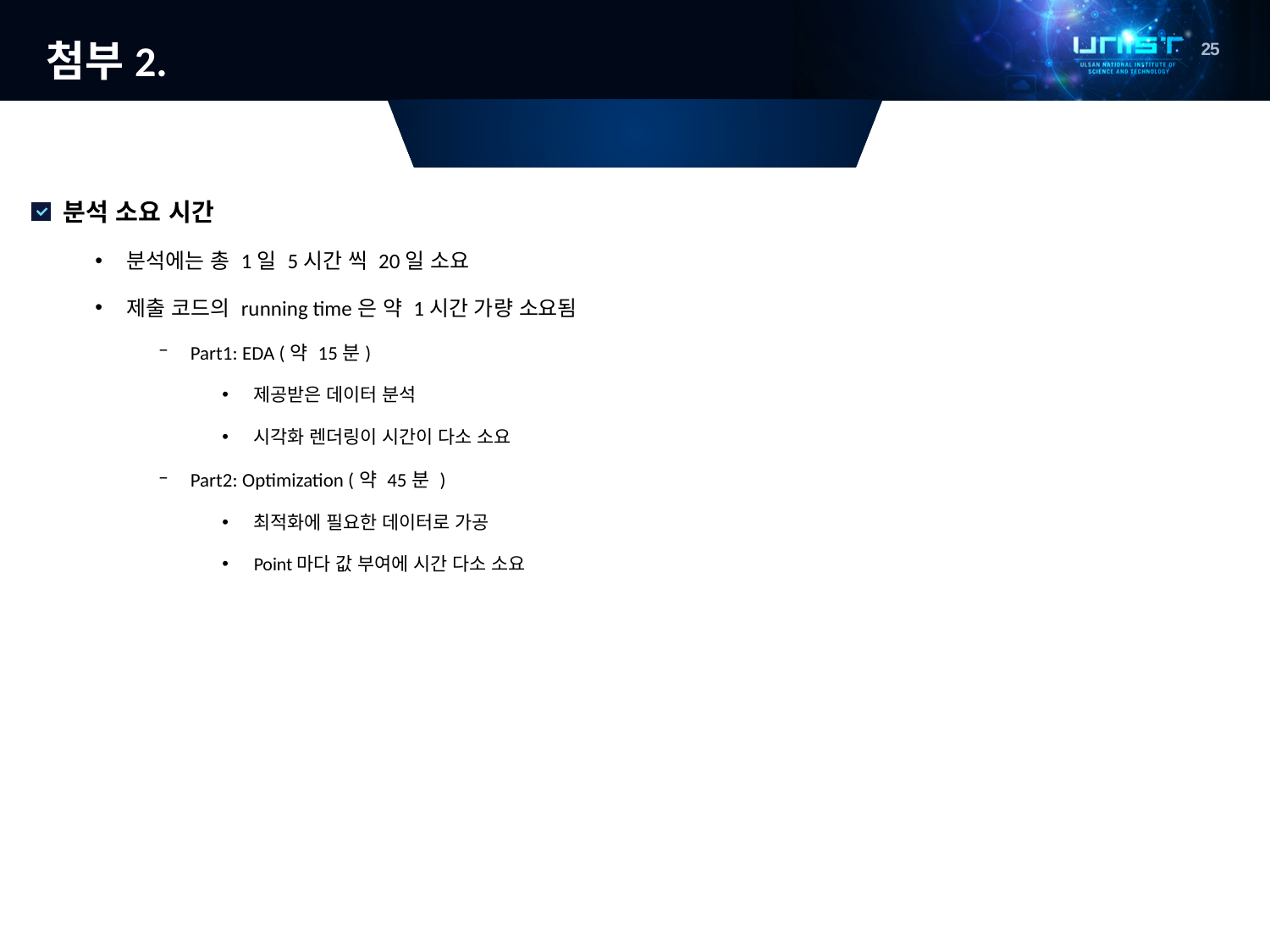

# 첨부2.
분석 소요 시간
분석 소요 시간
분석에는 총 1일 5시간 씩 20일 소요
제출 코드의 running time은 약 1시간 가량 소요됨
Part1: EDA (약 15분)
제공받은 데이터 분석
시각화 렌더링이 시간이 다소 소요
Part2: Optimization (약 45분 )
최적화에 필요한 데이터로 가공
Point마다 값 부여에 시간 다소 소요